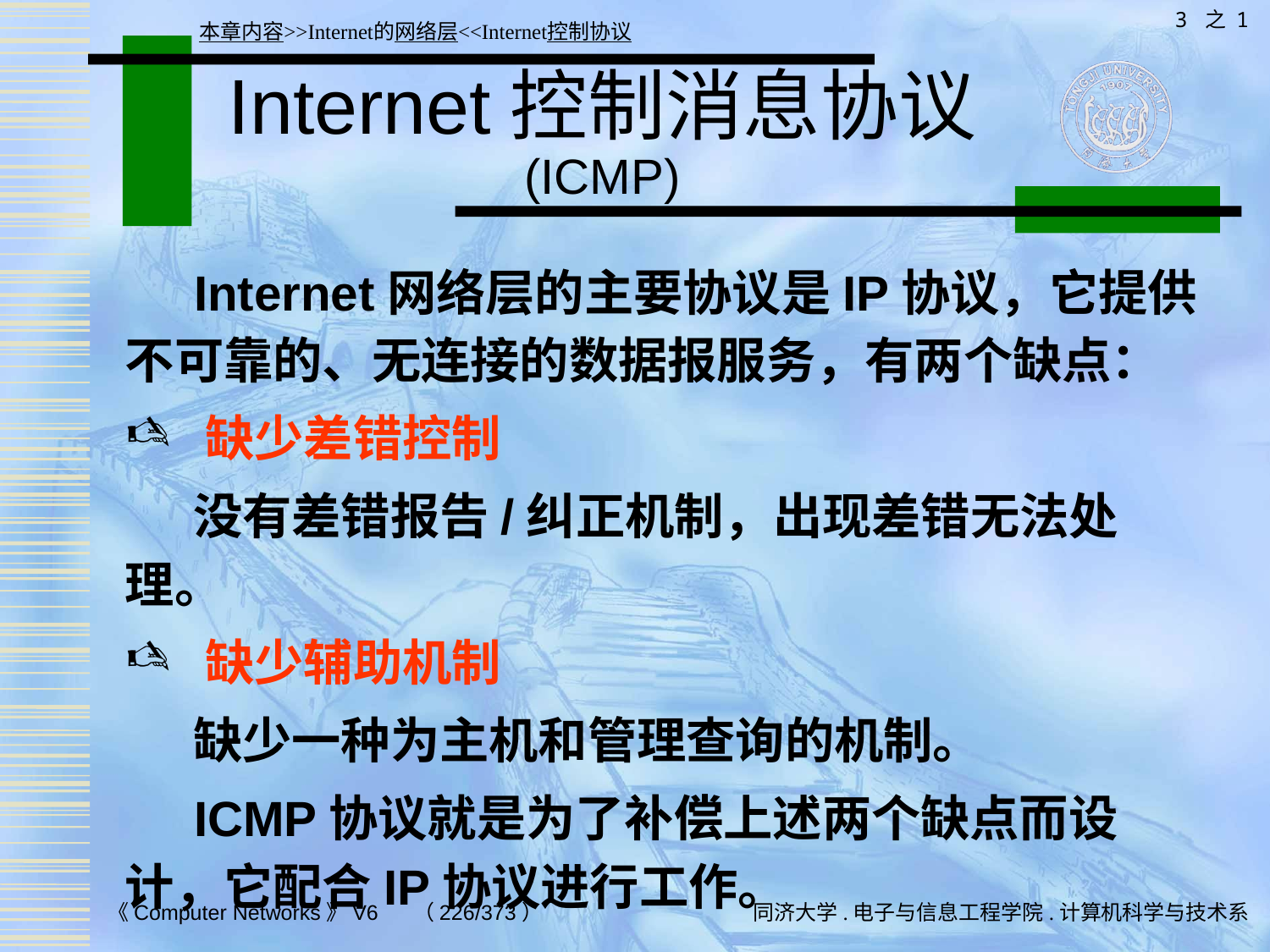

3 之 1
本章内容>>Internet的网络层<<Internet控制协议
# Internet控制消息协议 (ICMP)
     Internet网络层的主要协议是IP协议，它提供不可靠的、无连接的数据报服务，有两个缺点：
  缺少差错控制
     没有差错报告/纠正机制，出现差错无法处理。
  缺少辅助机制
     缺少一种为主机和管理查询的机制。
     ICMP协议就是为了补偿上述两个缺点而设计，它配合IP协议进行工作。